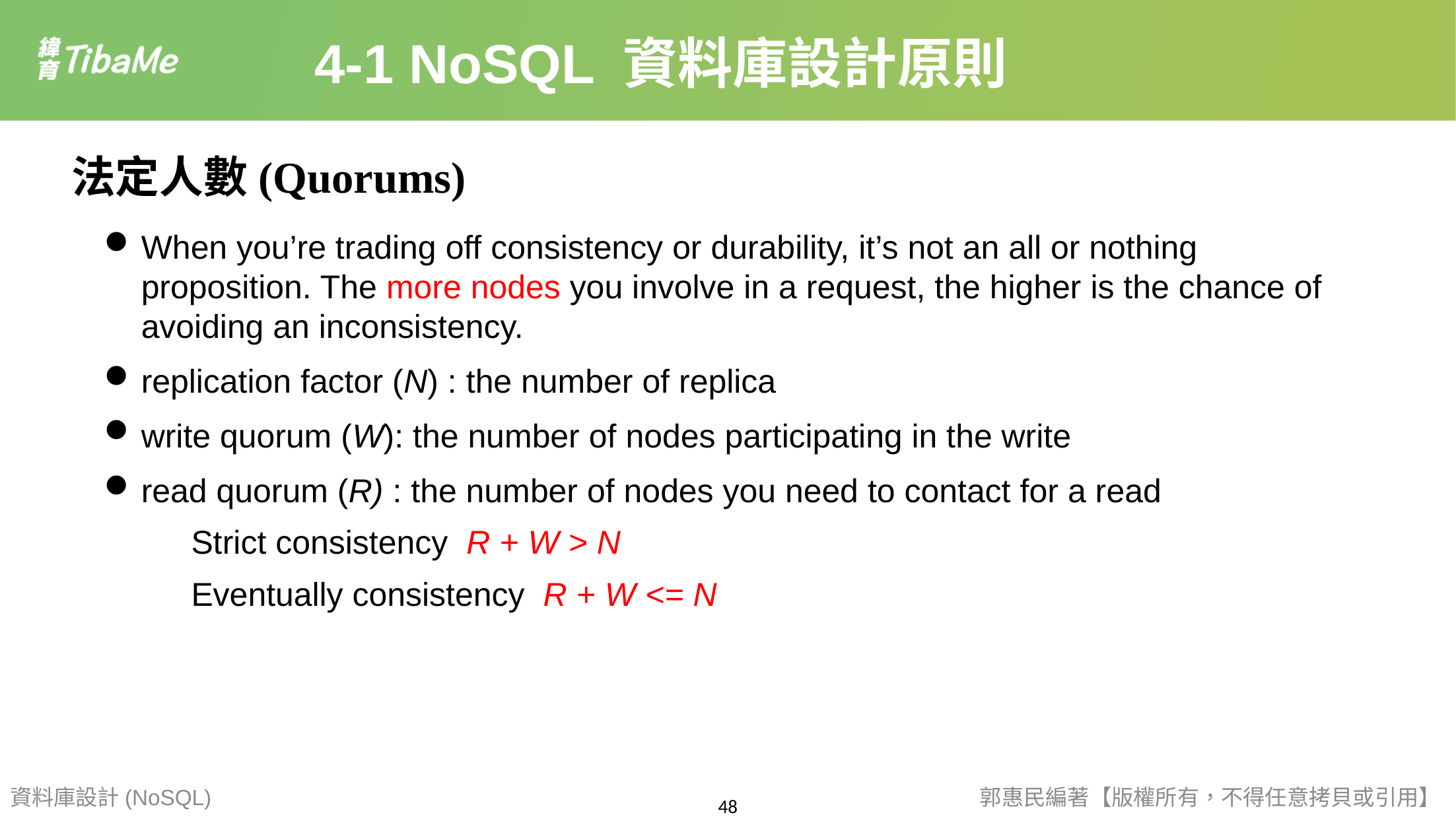

4-1 NoSQL 資料庫設計原則
法定人數(Quorums)
When you’re trading off consistency or durability, it’s not an all or nothing proposition. The more nodes you involve in a request, the higher is the chance of avoiding an inconsistency.
replication factor (N) : the number of replica
write quorum (W): the number of nodes participating in the write
read quorum (R) : the number of nodes you need to contact for a read
Strict consistency  R + W > N
Eventually consistency  R + W <= N
資料庫設計(NoSQL)
郭惠民編著【版權所有，不得任意拷貝或引用】